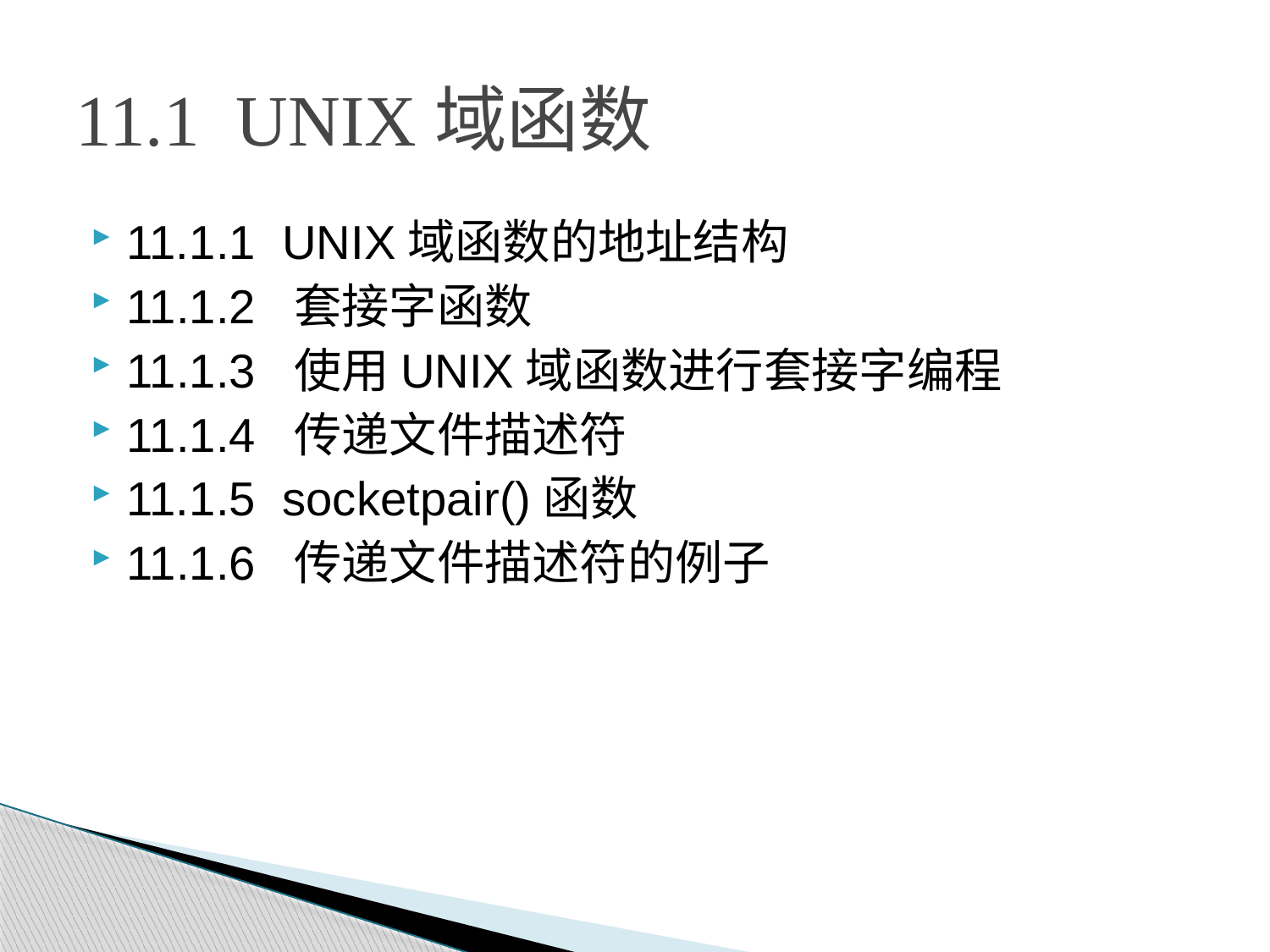

# 11.1  UNIX域函数
11.1.1  UNIX域函数的地址结构
11.1.2  套接字函数
11.1.3  使用UNIX域函数进行套接字编程
11.1.4  传递文件描述符
11.1.5  socketpair()函数
11.1.6  传递文件描述符的例子